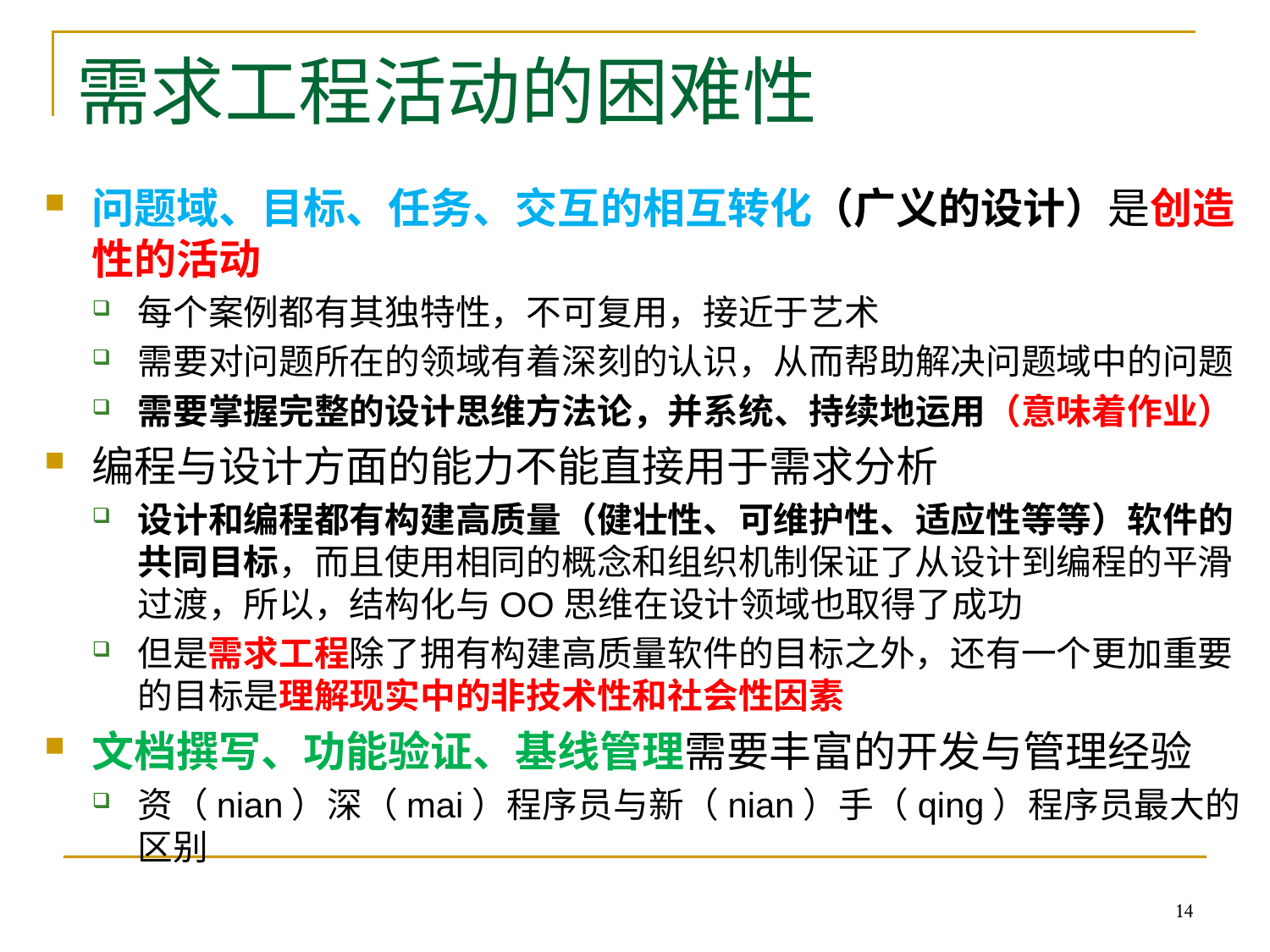

# 需求工程活动的困难性
问题域、目标、任务、交互的相互转化（广义的设计）是创造性的活动
每个案例都有其独特性，不可复用，接近于艺术
需要对问题所在的领域有着深刻的认识，从而帮助解决问题域中的问题
需要掌握完整的设计思维方法论，并系统、持续地运用（意味着作业）
编程与设计方面的能力不能直接用于需求分析
设计和编程都有构建高质量（健壮性、可维护性、适应性等等）软件的共同目标，而且使用相同的概念和组织机制保证了从设计到编程的平滑过渡，所以，结构化与OO思维在设计领域也取得了成功
但是需求工程除了拥有构建高质量软件的目标之外，还有一个更加重要的目标是理解现实中的非技术性和社会性因素
文档撰写、功能验证、基线管理需要丰富的开发与管理经验
资（nian）深（mai）程序员与新（nian）手（qing）程序员最大的区别
14